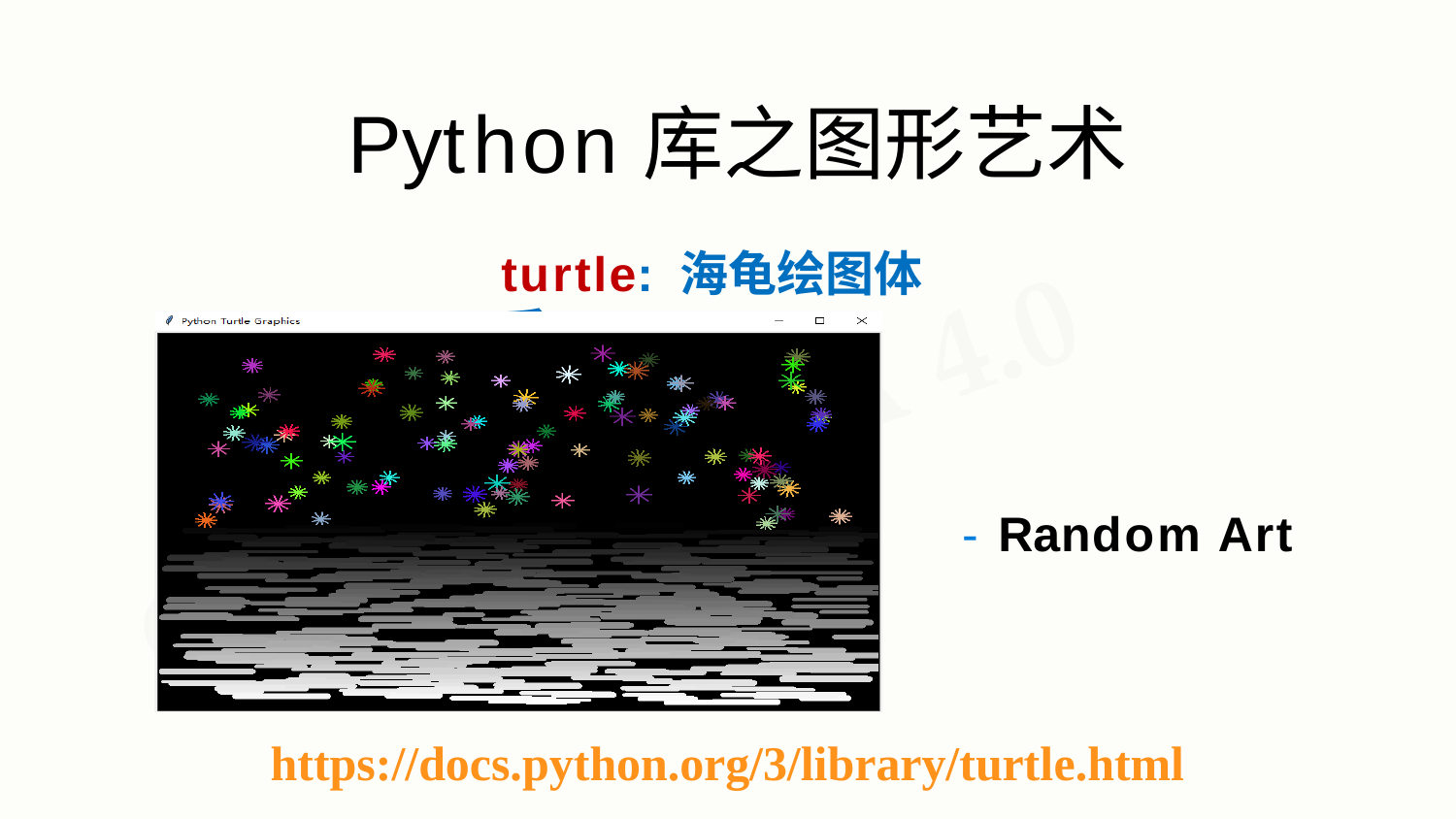

# Python库之图形艺术
turtle: 海龟绘图体系

- Random Art
https://docs.python.org/3/library/turtle.html